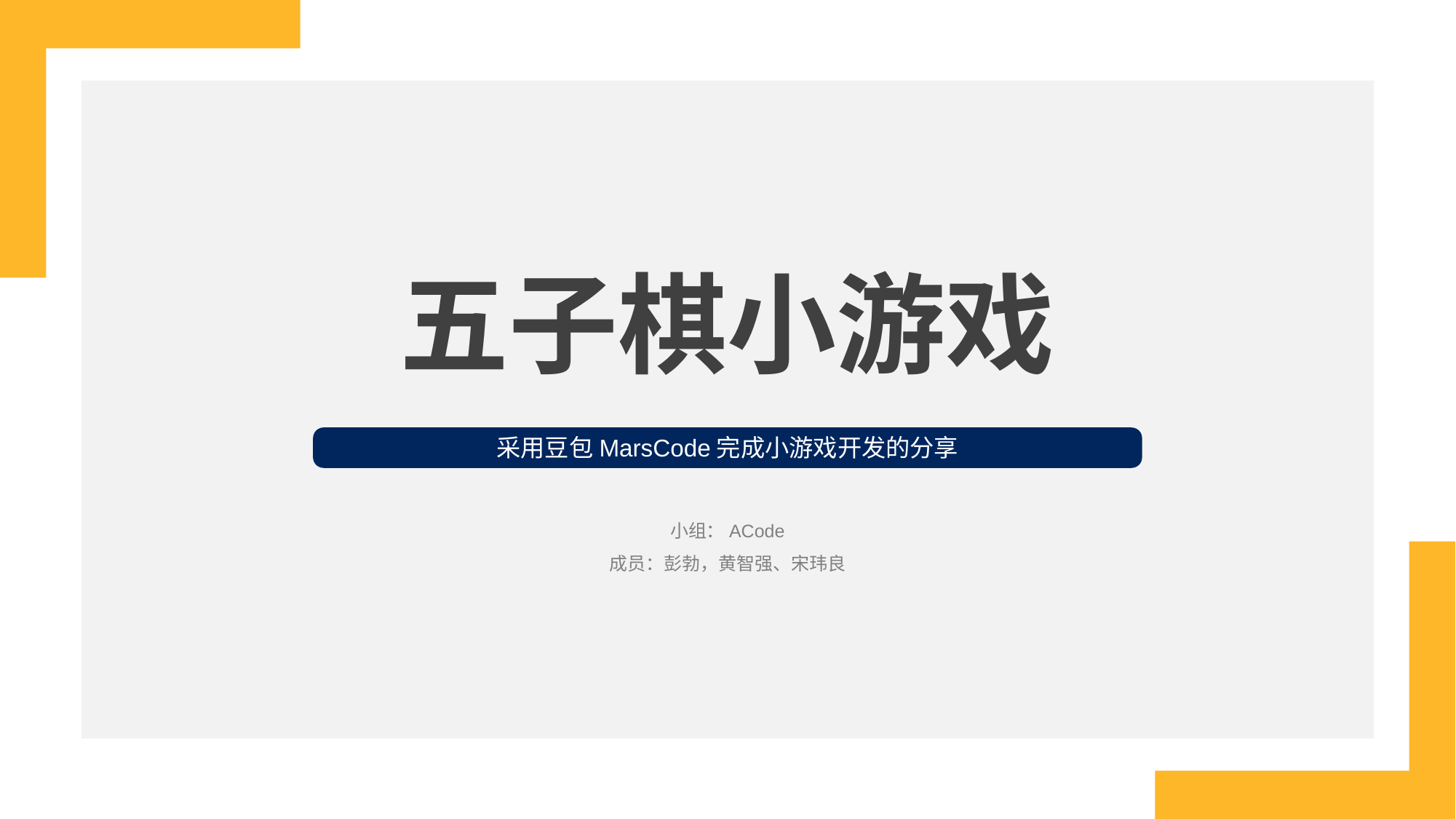

五子棋小游戏
采用豆包MarsCode完成小游戏开发的分享

小组：ACode
成员：彭勃，黄智强、宋玮良